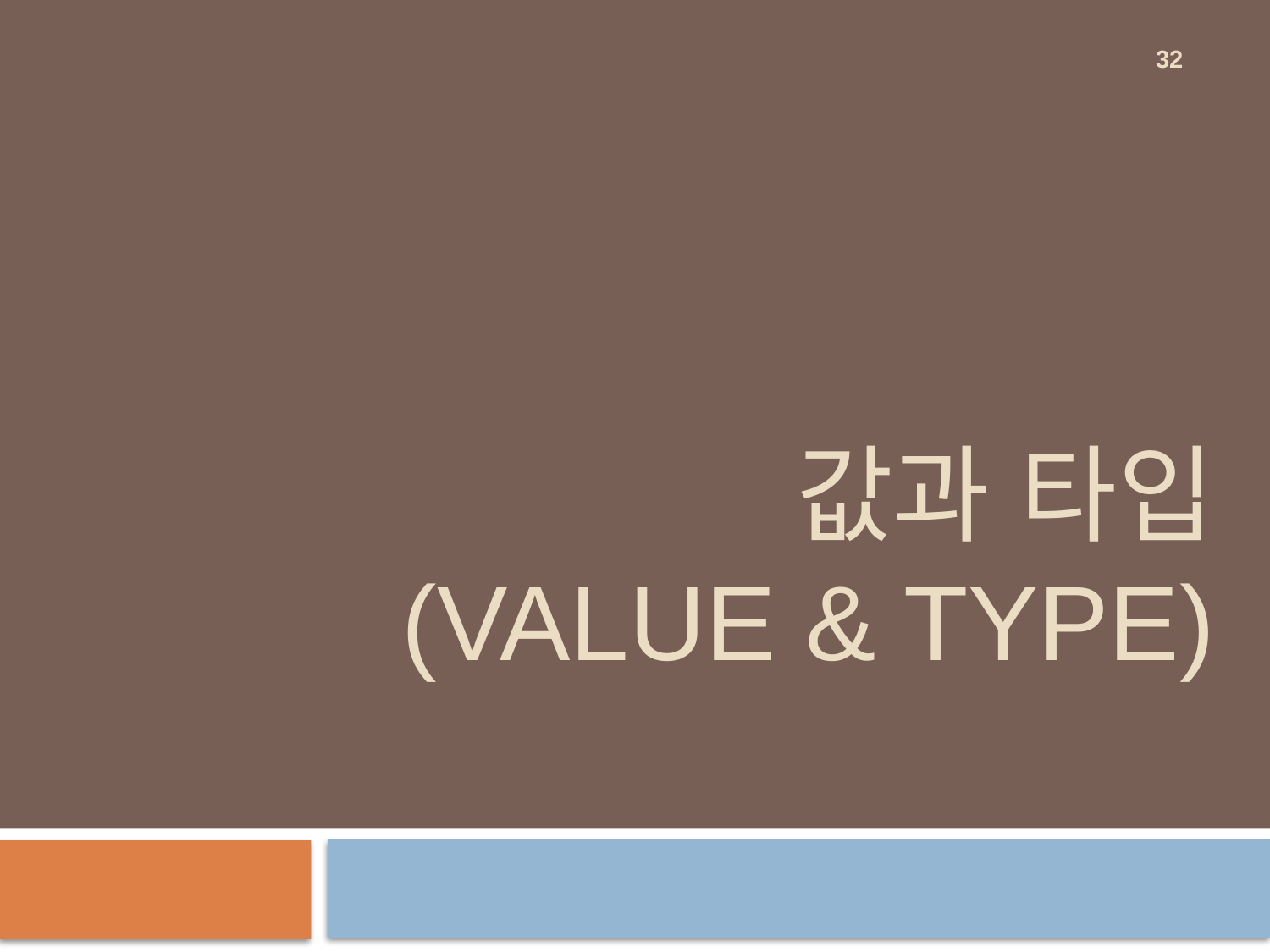

32
# 값과 타입 (value & Type)